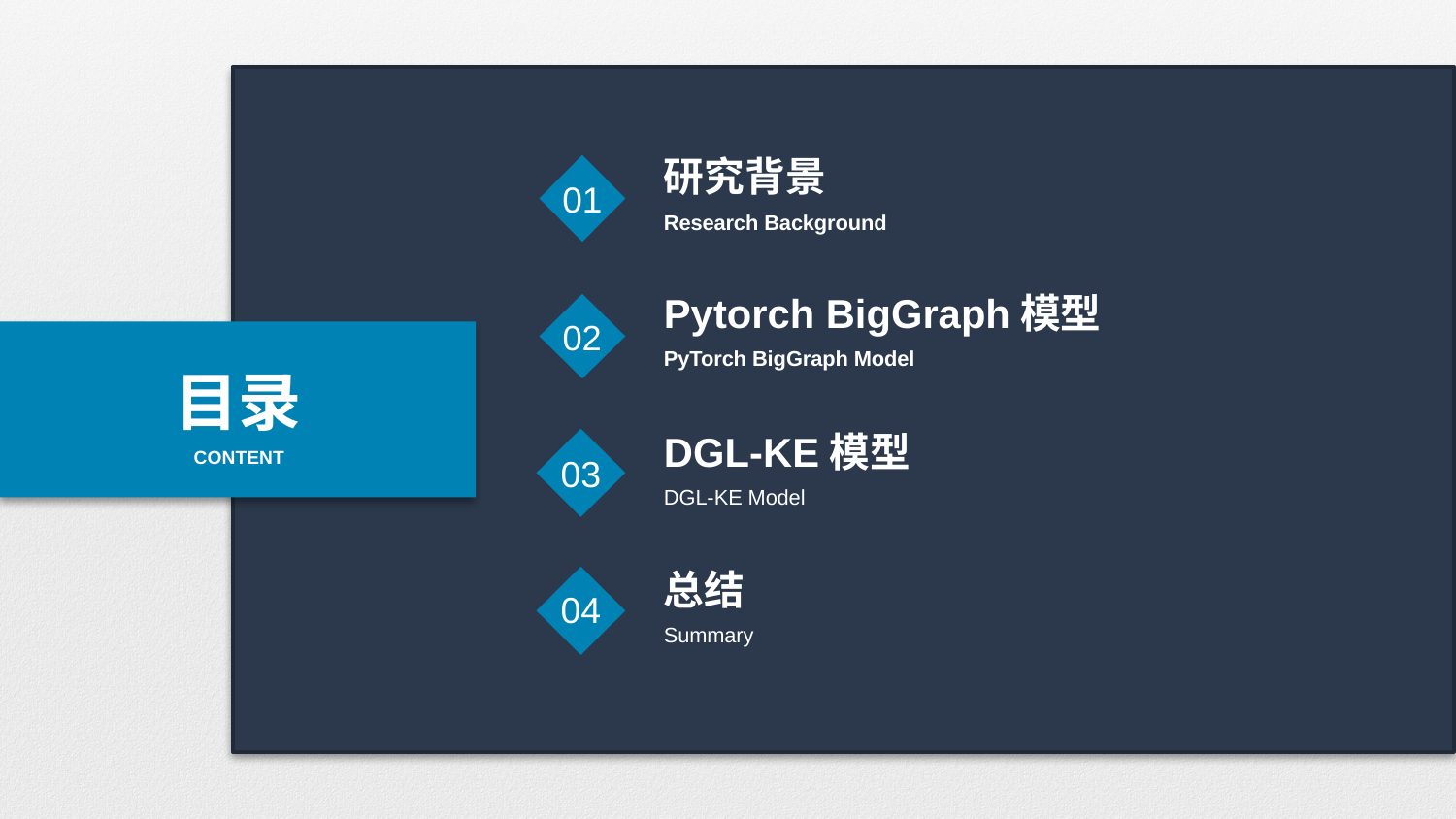

01
研究背景
Research Background
02
Pytorch BigGraph模型
PyTorch BigGraph Model

目录
CONTENT
03
DGL-KE模型
DGL-KE Model
04
总结
Summary